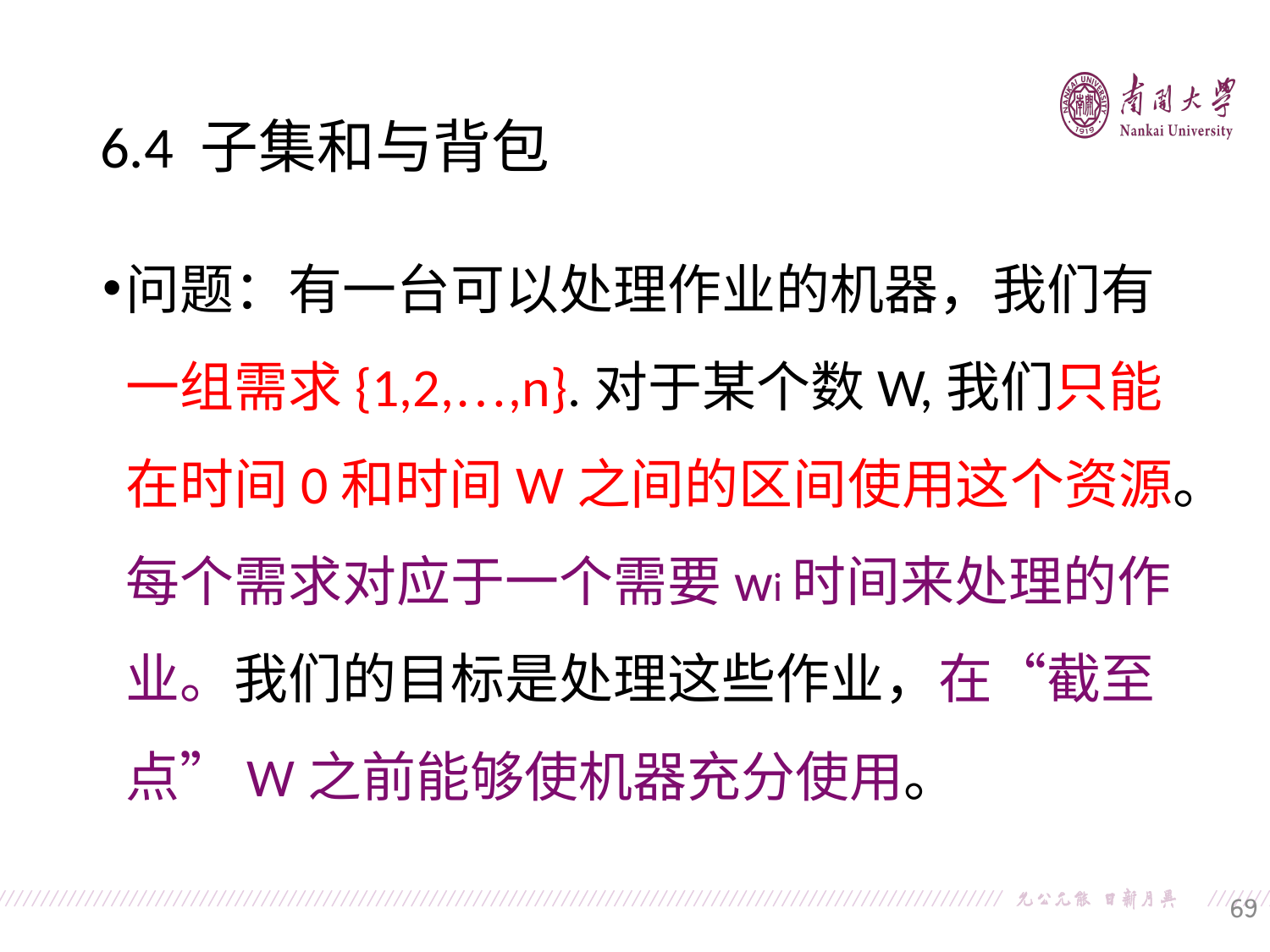

6.4 子集和与背包
问题：有一台可以处理作业的机器，我们有一组需求{1,2,…,n}.对于某个数W,我们只能在时间0和时间W之间的区间使用这个资源。每个需求对应于一个需要wi时间来处理的作业。我们的目标是处理这些作业，在“截至点”W之前能够使机器充分使用。
69